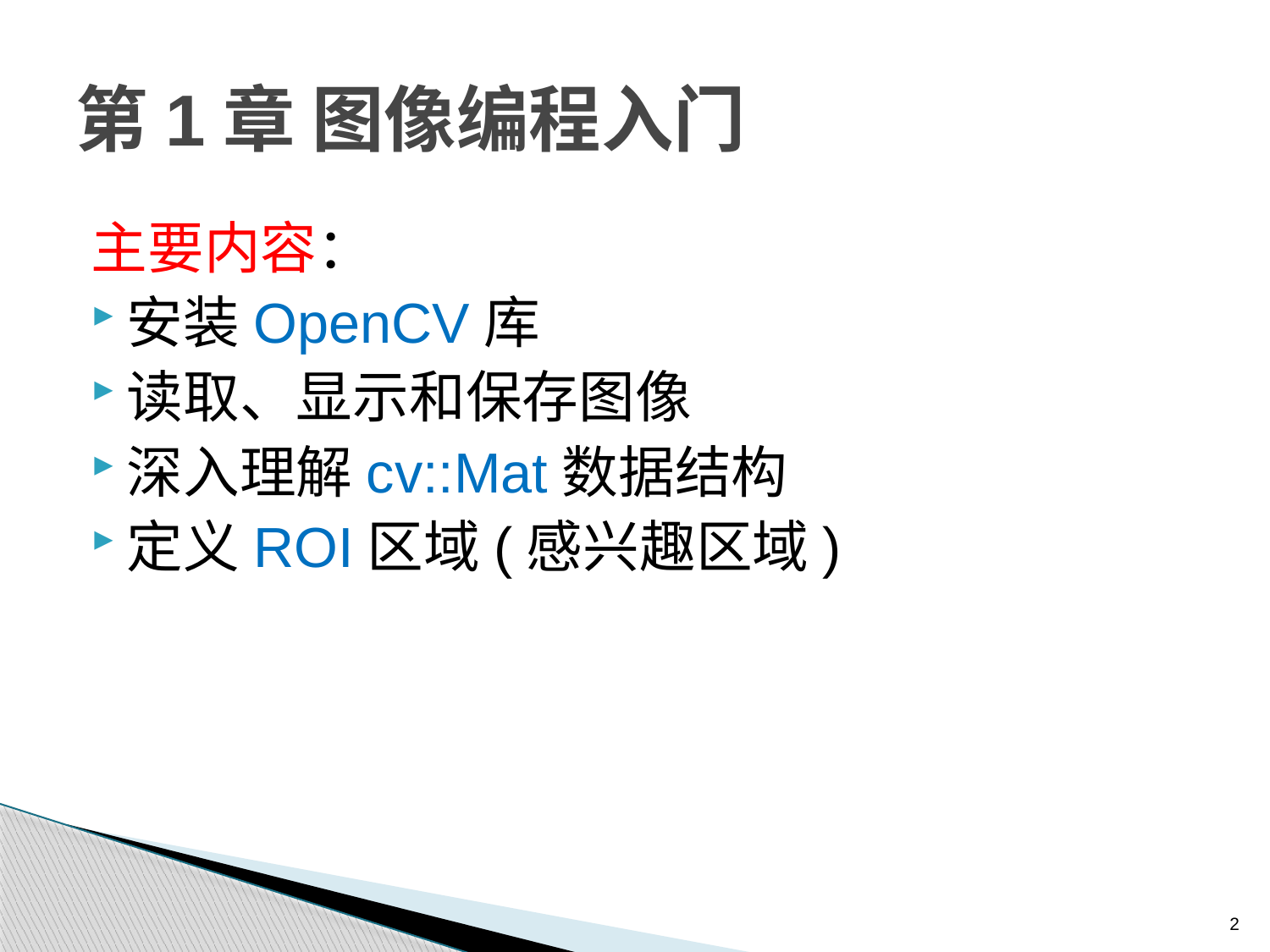

# 第1章 图像编程入门
主要内容：
安装OpenCV库
读取、显示和保存图像
深入理解cv::Mat数据结构
定义ROI区域(感兴趣区域)
2